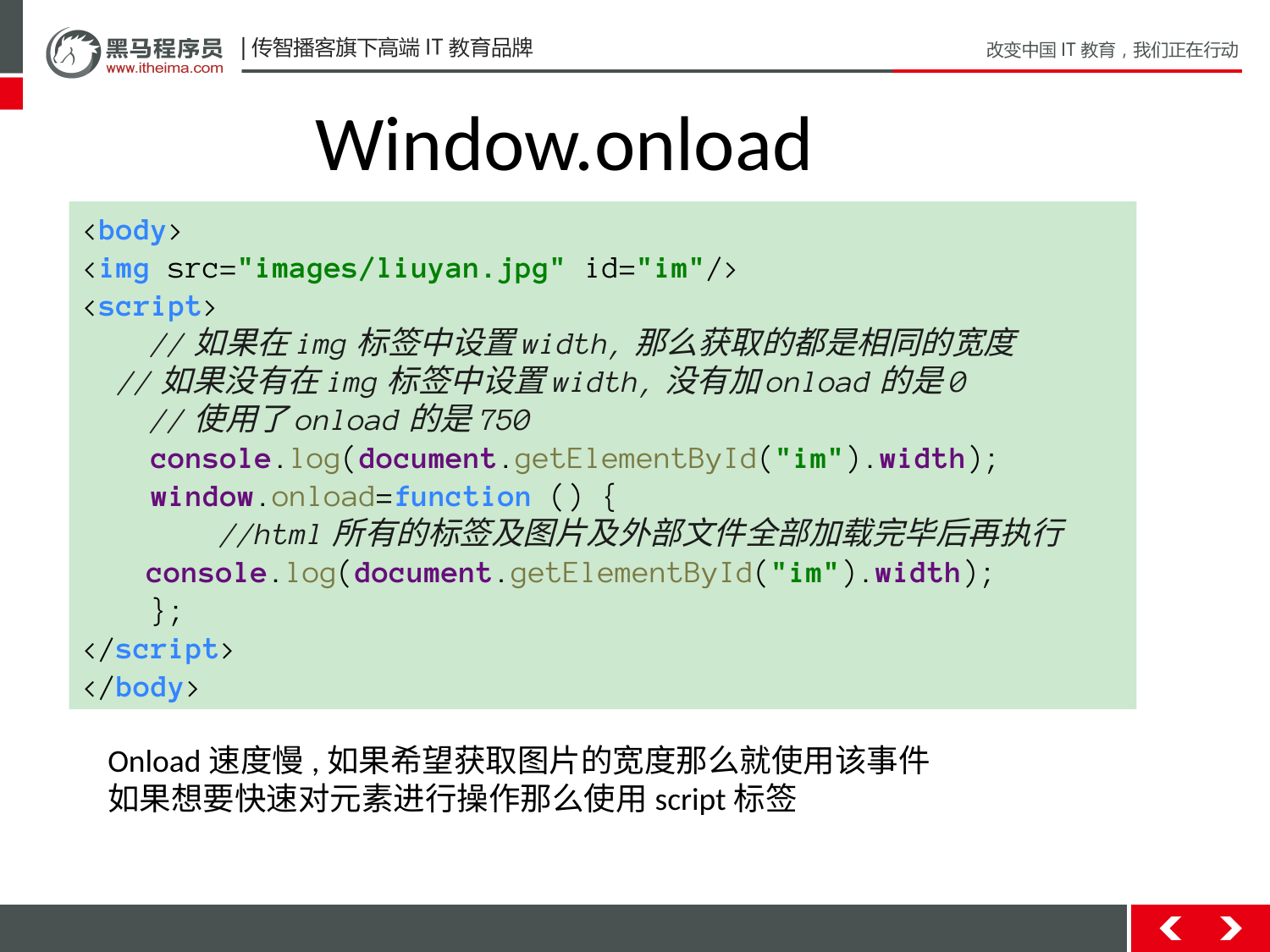

Window.onload
<body>
<img src="images/liuyan.jpg" id="im"/>
<script>
    //如果在img标签中设置width,那么获取的都是相同的宽度
    //如果没有在img标签中设置width,没有加onload的是0
    //使用了onload的是750
    console.log(document.getElementById("im").width);
    window.onload=function () {
        //html所有的标签及图片及外部文件全部加载完毕后再执行
        console.log(document.getElementById("im").width);
    };
</script>
</body>
Onload速度慢,如果希望获取图片的宽度那么就使用该事件
如果想要快速对元素进行操作那么使用script标签